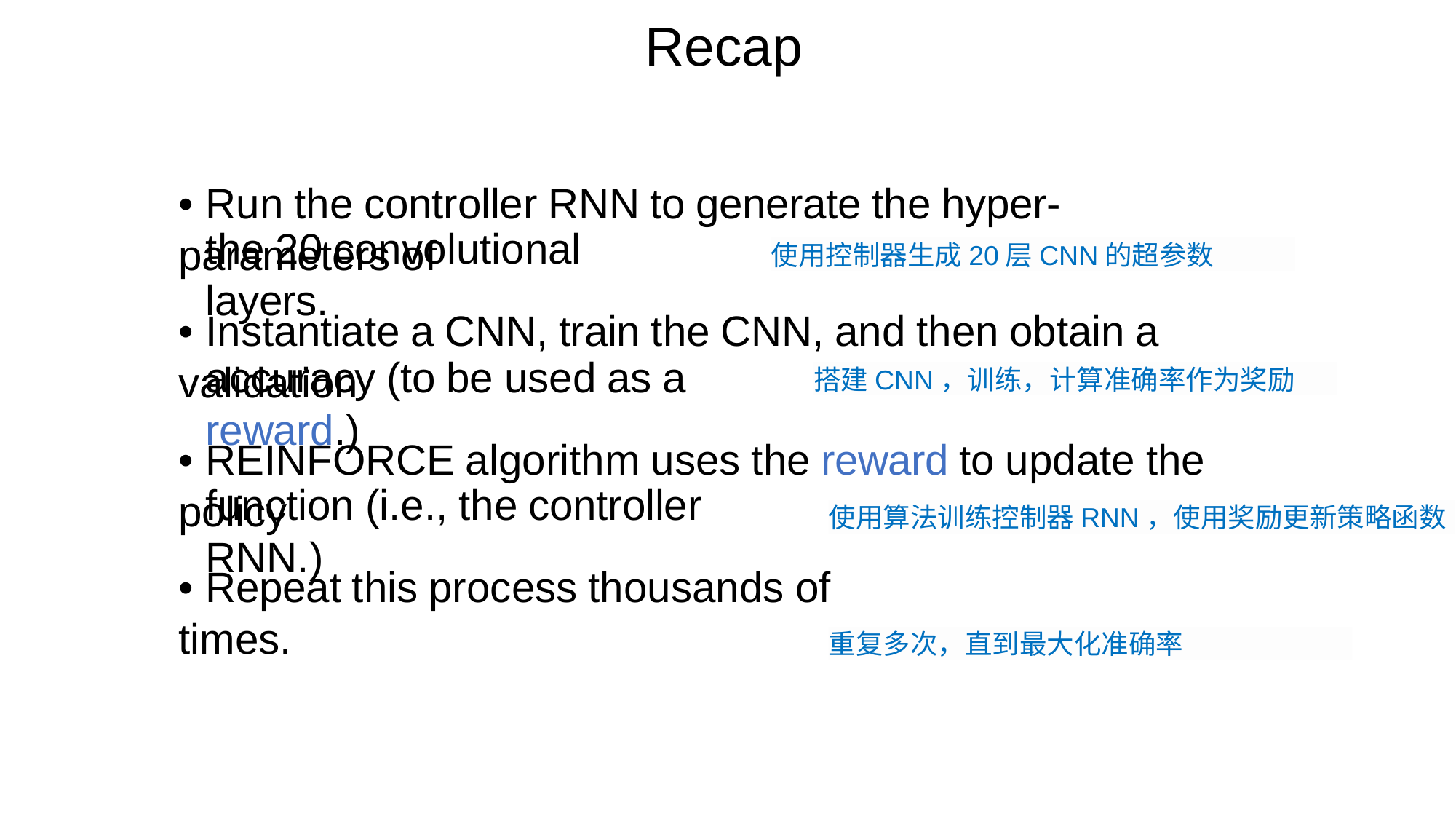

Recap
• Run the controller RNN to generate the hyper-parameters of
the 20 convolutional layers.
使用控制器生成20层CNN的超参数
• Instantiate a CNN, train the CNN, and then obtain a validation
accuracy (to be used as a reward.)
搭建CNN，训练，计算准确率作为奖励
• REINFORCE algorithm uses the reward to update the policy
function (i.e., the controller RNN.)
使用算法训练控制器RNN，使用奖励更新策略函数
• Repeat this process thousands of times.
重复多次，直到最大化准确率